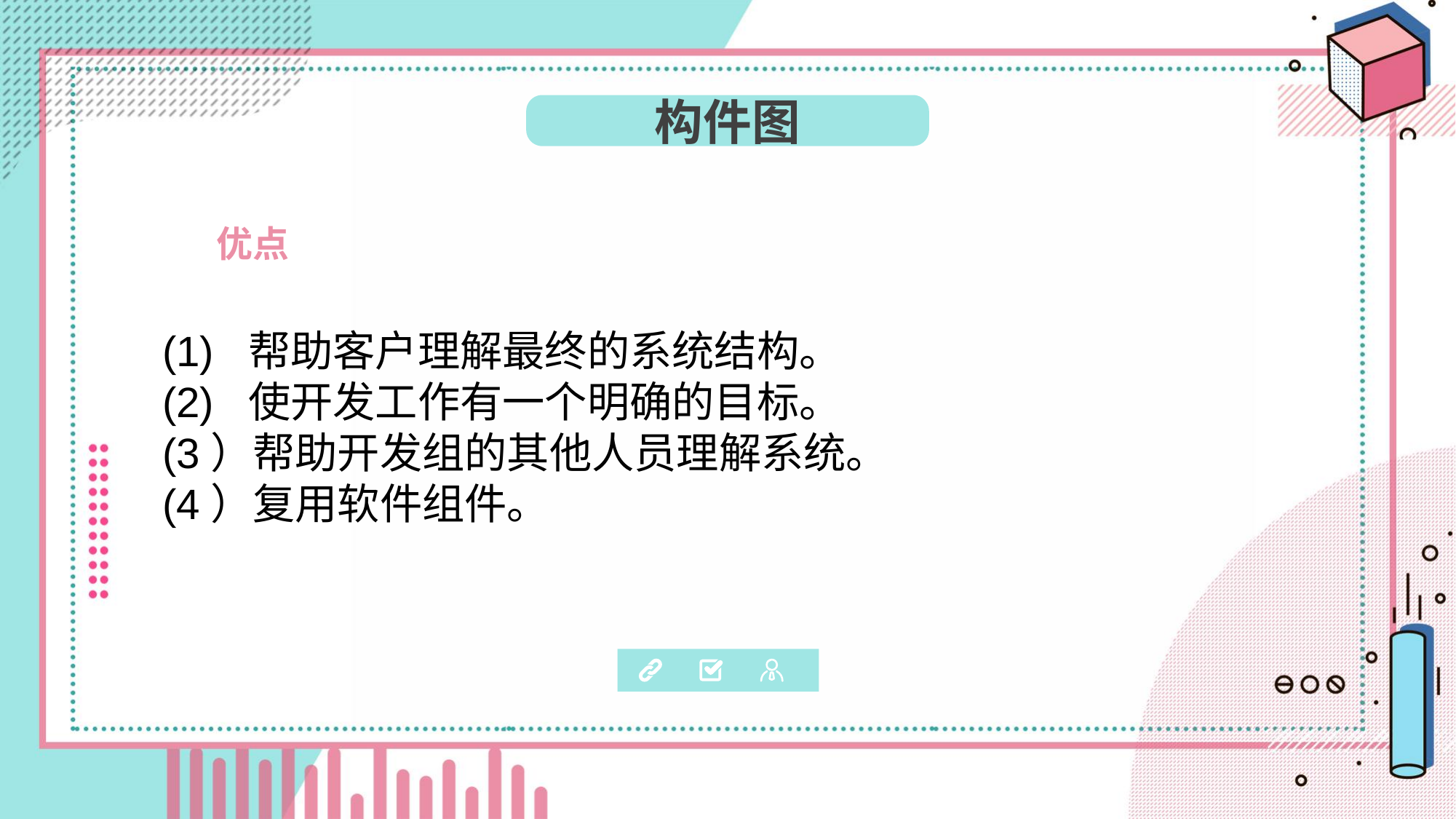

构件图
 优点
(1)  帮助客户理解最终的系统结构。
(2)  使开发工作有一个明确的目标。
(3）帮助开发组的其他人员理解系统。
(4）复用软件组件。